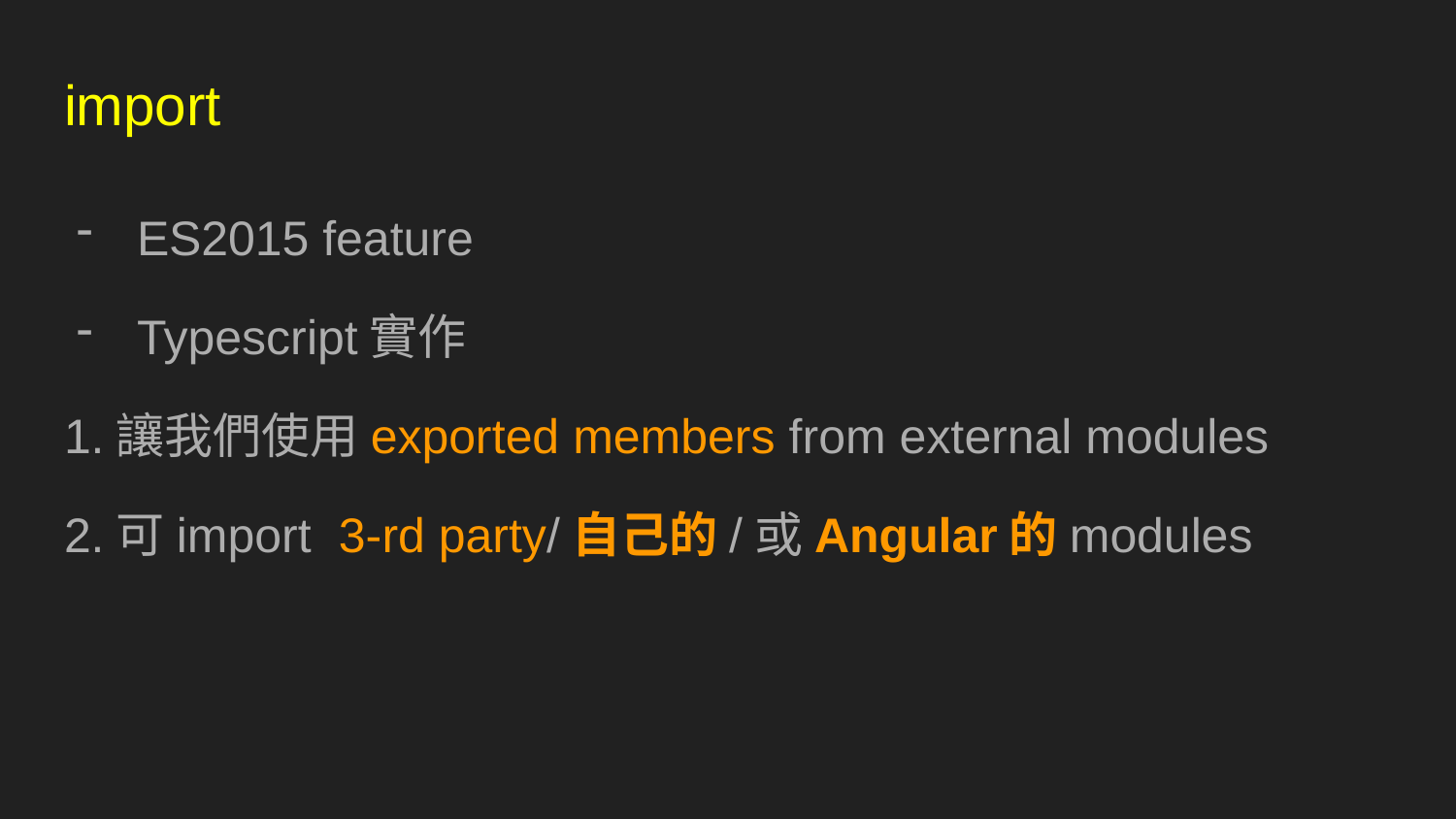

# import
ES2015 feature
Typescript實作
1.讓我們使用exported members from external modules
2.可import  3-rd party/自己的/或Angular的modules